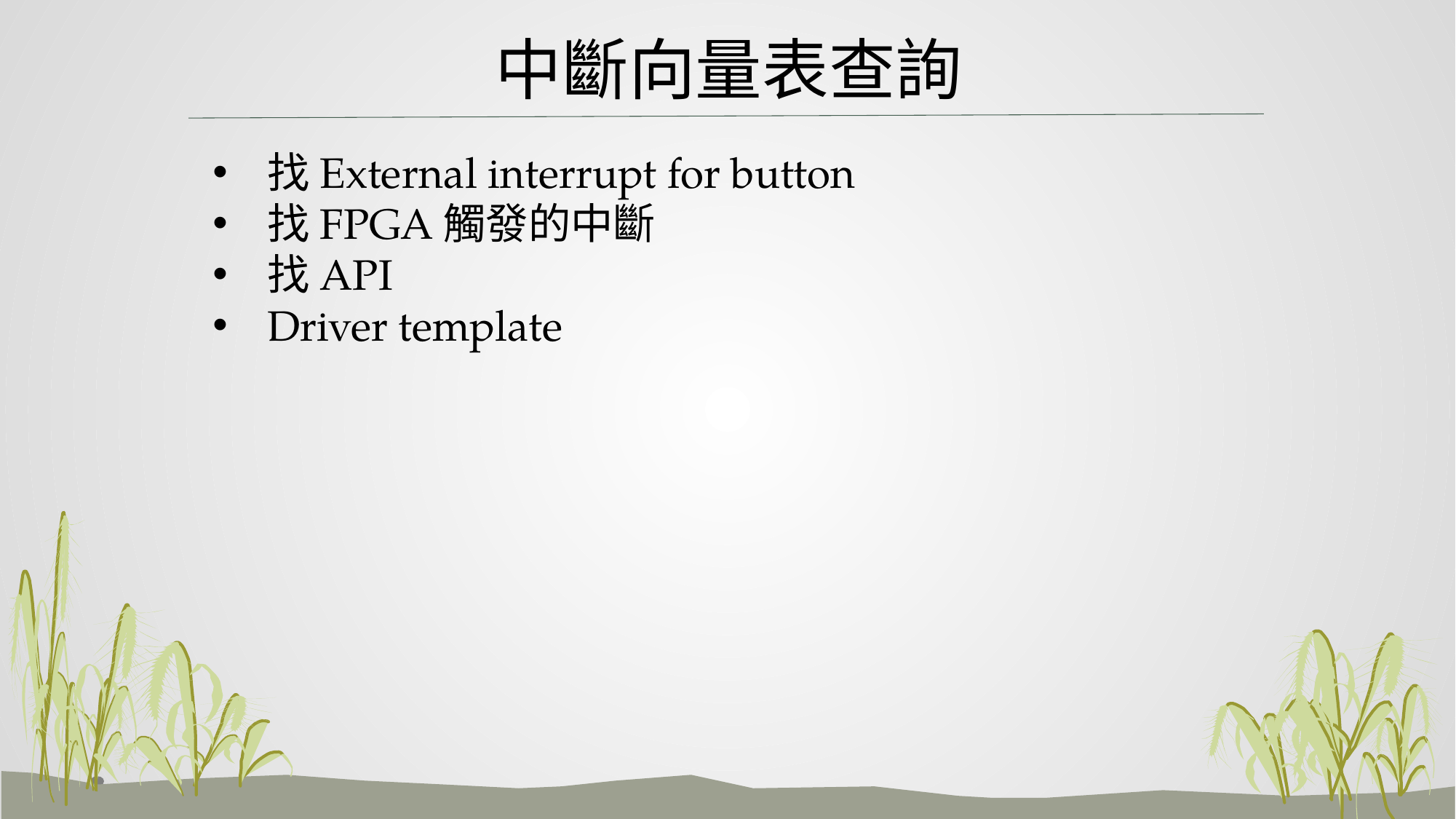

中斷向量表查詢
找External interrupt for button
找FPGA觸發的中斷
找API
Driver template